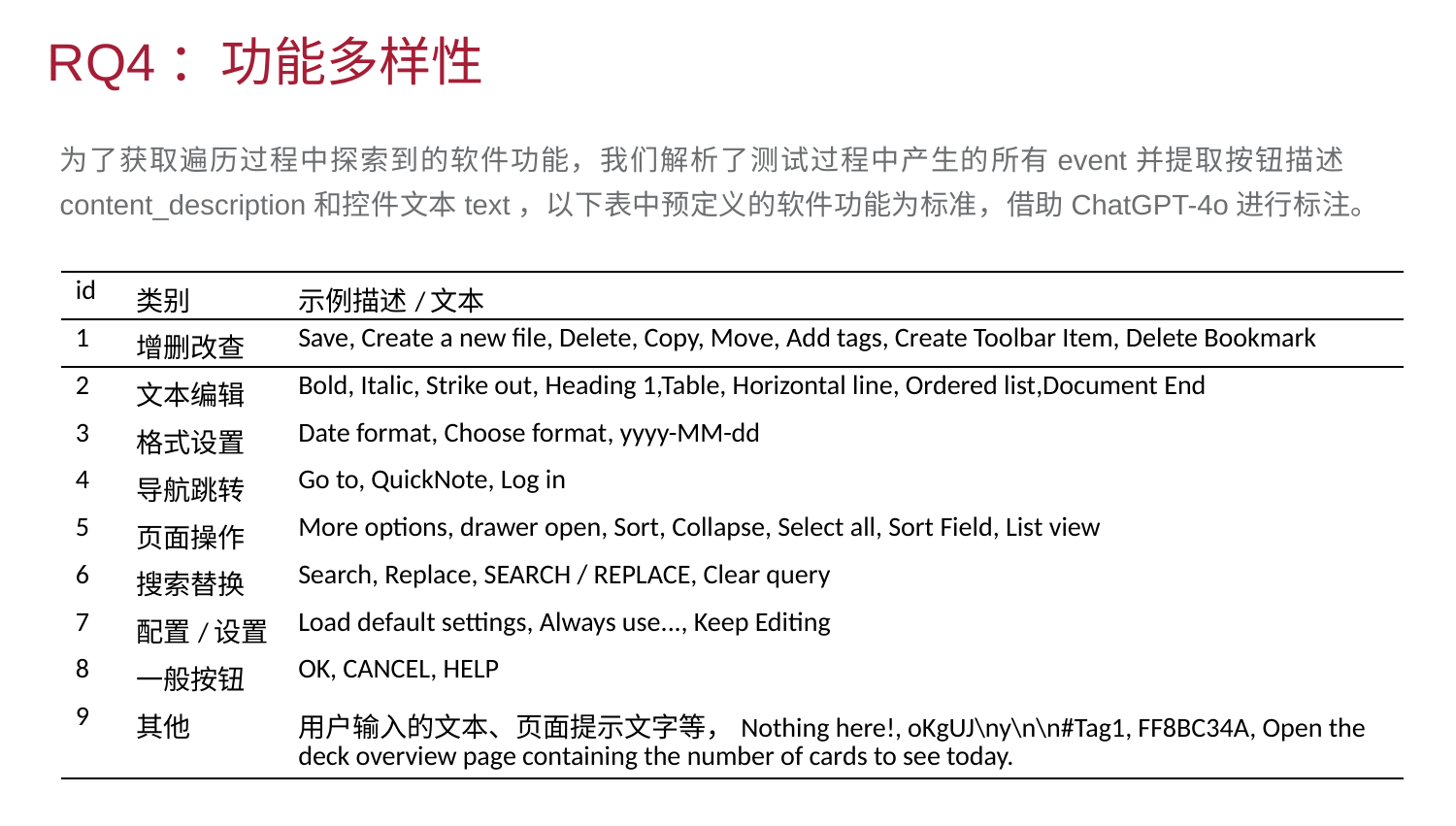

RQ4：功能多样性
为了获取遍历过程中探索到的软件功能，我们解析了测试过程中产生的所有event并提取按钮描述content_description和控件文本text，以下表中预定义的软件功能为标准，借助ChatGPT-4o进行标注。
| id | 类别 | 示例描述/文本 |
| --- | --- | --- |
| 1 | 增删改查 | Save, Create a new file, Delete, Copy, Move, Add tags, Create Toolbar Item, Delete Bookmark |
| 2 | 文本编辑 | Bold, Italic, Strike out, Heading 1,Table, Horizontal line, Ordered list,Document End |
| 3 | 格式设置 | Date format, Choose format, yyyy-MM-dd |
| 4 | 导航跳转 | Go to, QuickNote, Log in |
| 5 | 页面操作 | More options, drawer open, Sort, Collapse, Select all, Sort Field, List view |
| 6 | 搜索替换 | Search, Replace, SEARCH / REPLACE, Clear query |
| 7 | 配置/设置 | Load default settings, Always use..., Keep Editing |
| 8 | 一般按钮 | OK, CANCEL, HELP |
| 9 | 其他 | 用户输入的文本、页面提示文字等，Nothing here!, oKgUJ\ny\n\n#Tag1, FF8BC34A, Open the deck overview page containing the number of cards to see today. |